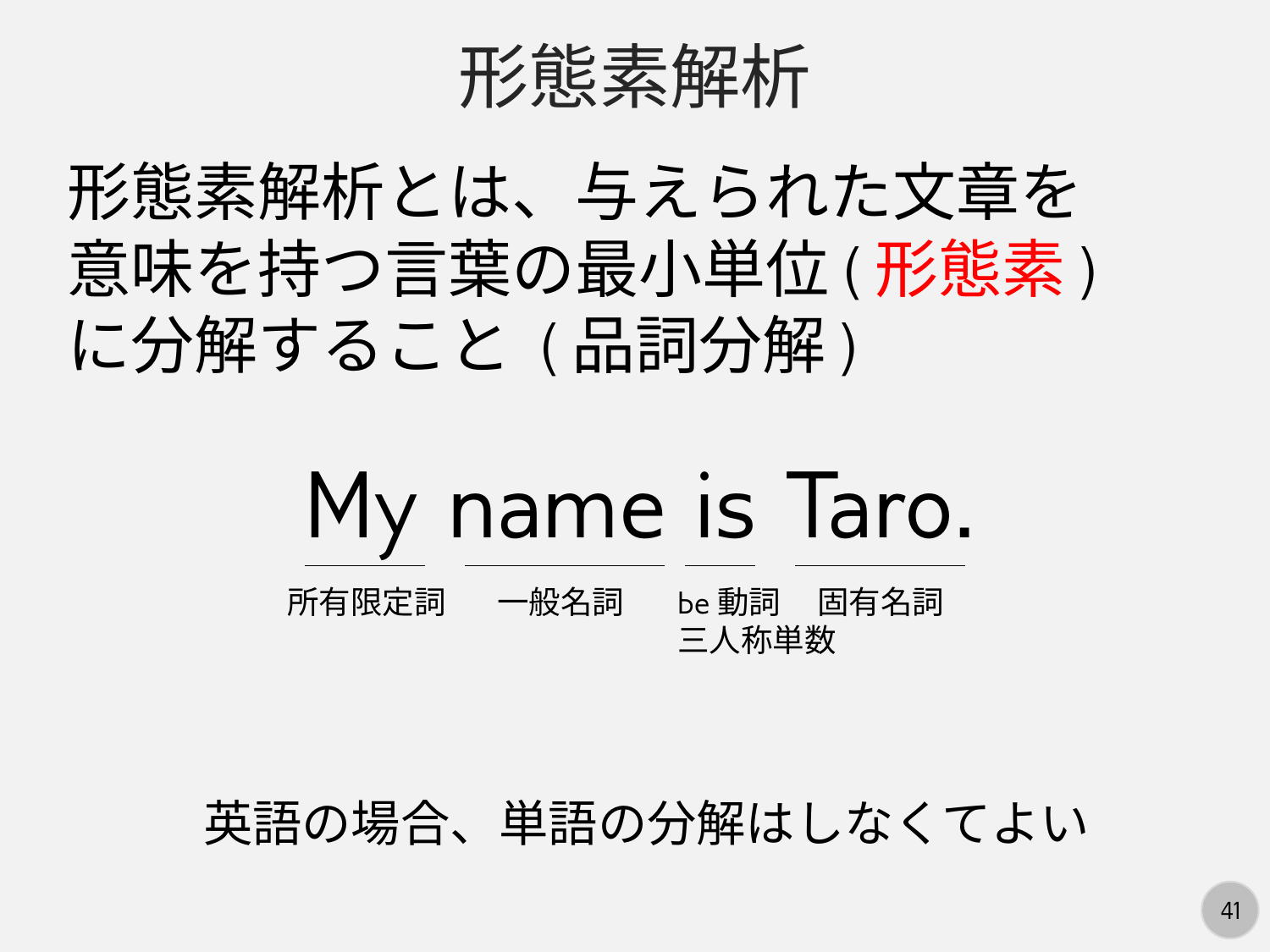

形態素解析
形態素解析とは、与えられた文章を意味を持つ言葉の最小単位(形態素)に分解すること (品詞分解)
My name is Taro.
所有限定詞
一般名詞
be動詞
三人称単数
固有名詞
英語の場合、単語の分解はしなくてよい